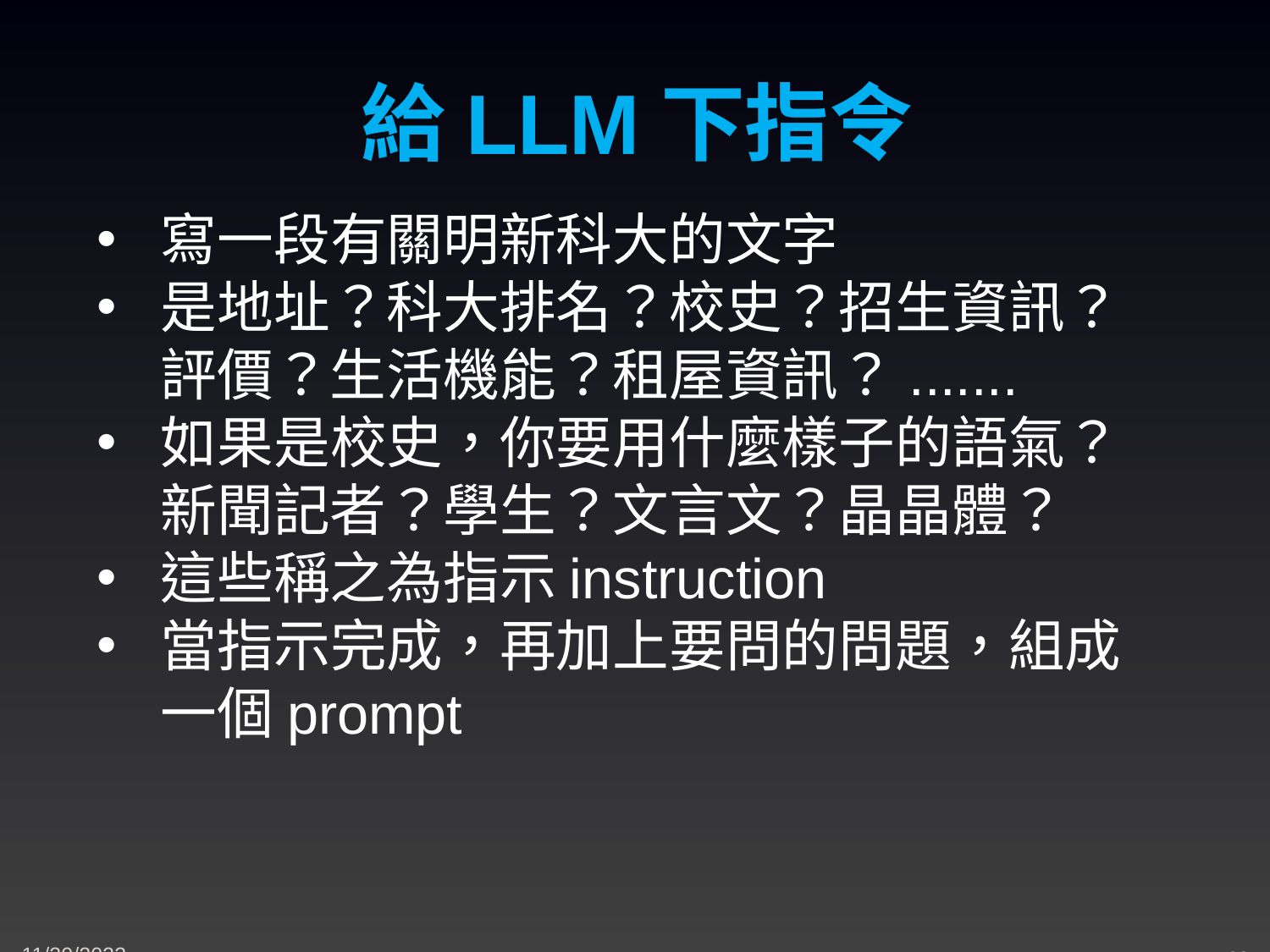

給LLM下指令
寫一段有關明新科大的文字
是地址？科大排名？校史？招生資訊？評價？生活機能？租屋資訊？.......
如果是校史，你要用什麼樣子的語氣？新聞記者？學生？文言文？晶晶體？
這些稱之為指示instruction
當指示完成，再加上要問的問題，組成一個prompt
11/30/2023
68